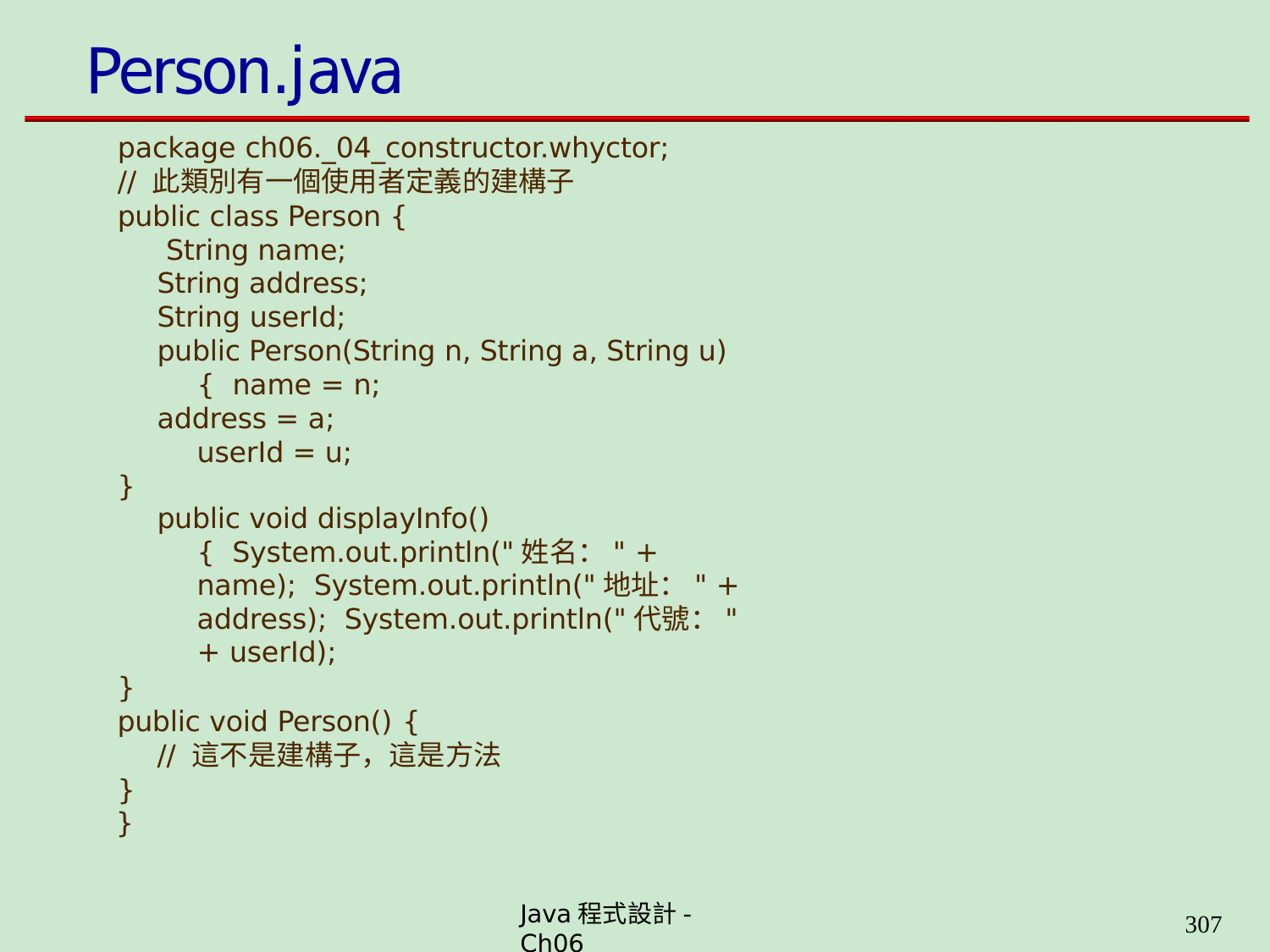

# Person.java
package ch06._04_constructor.whyctor;
// 此類別有一個使用者定義的建構子
public class Person {  String name;  String address;  String userId;
public Person(String n, String a, String u) {  name = n;
address = a;  userId = u;
}
public void displayInfo(){  System.out.println("姓名：" + name);  System.out.println("地址：" + address);  System.out.println("代號：" + userId);
}
public void Person() {
// 這不是建構子，這是方法
}
}
Java程式設計-Ch06
307